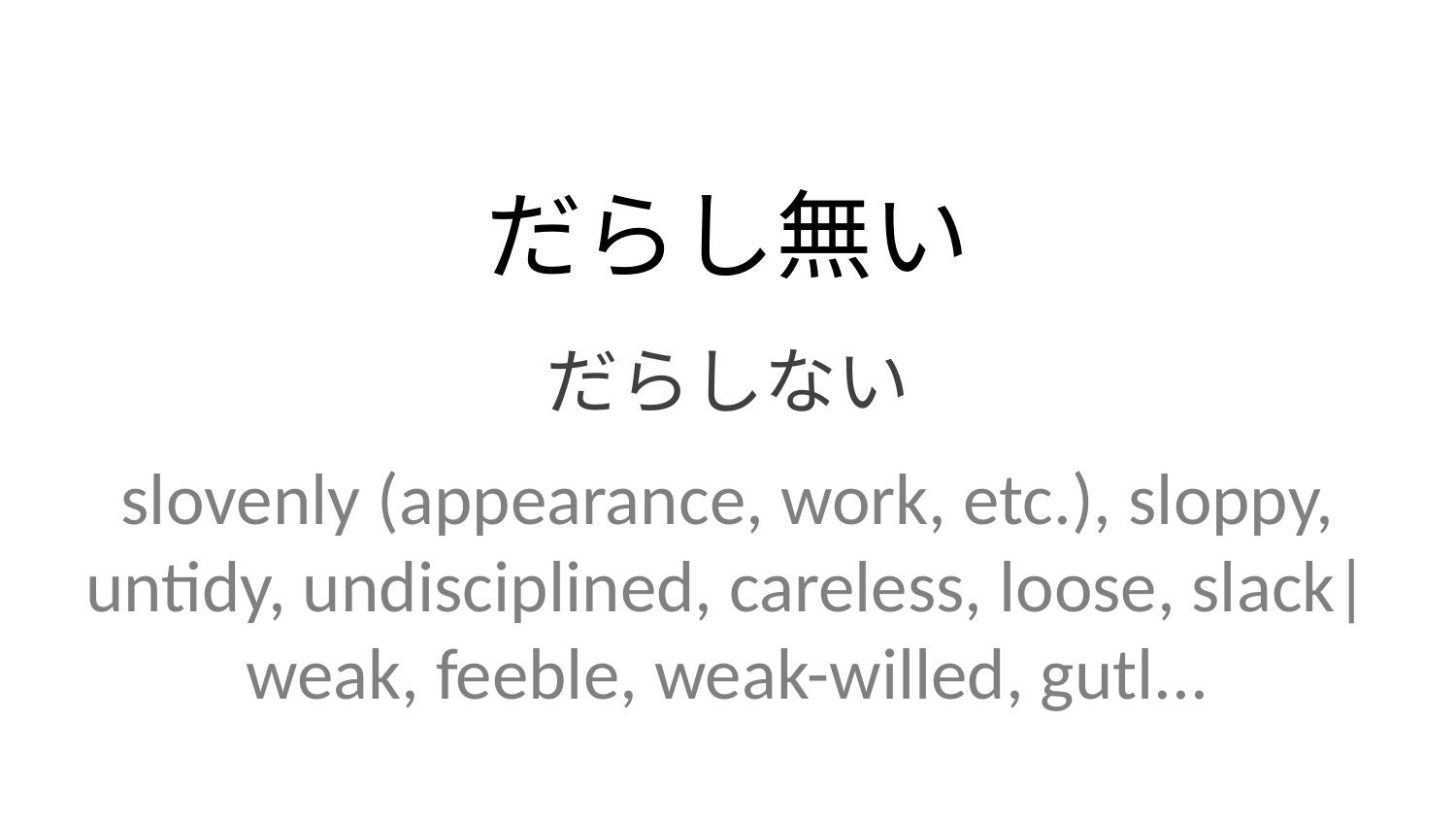

だらし無い

だらしない
slovenly (appearance, work, etc.), sloppy, untidy, undisciplined, careless, loose, slack| weak, feeble, weak-willed, gutl...